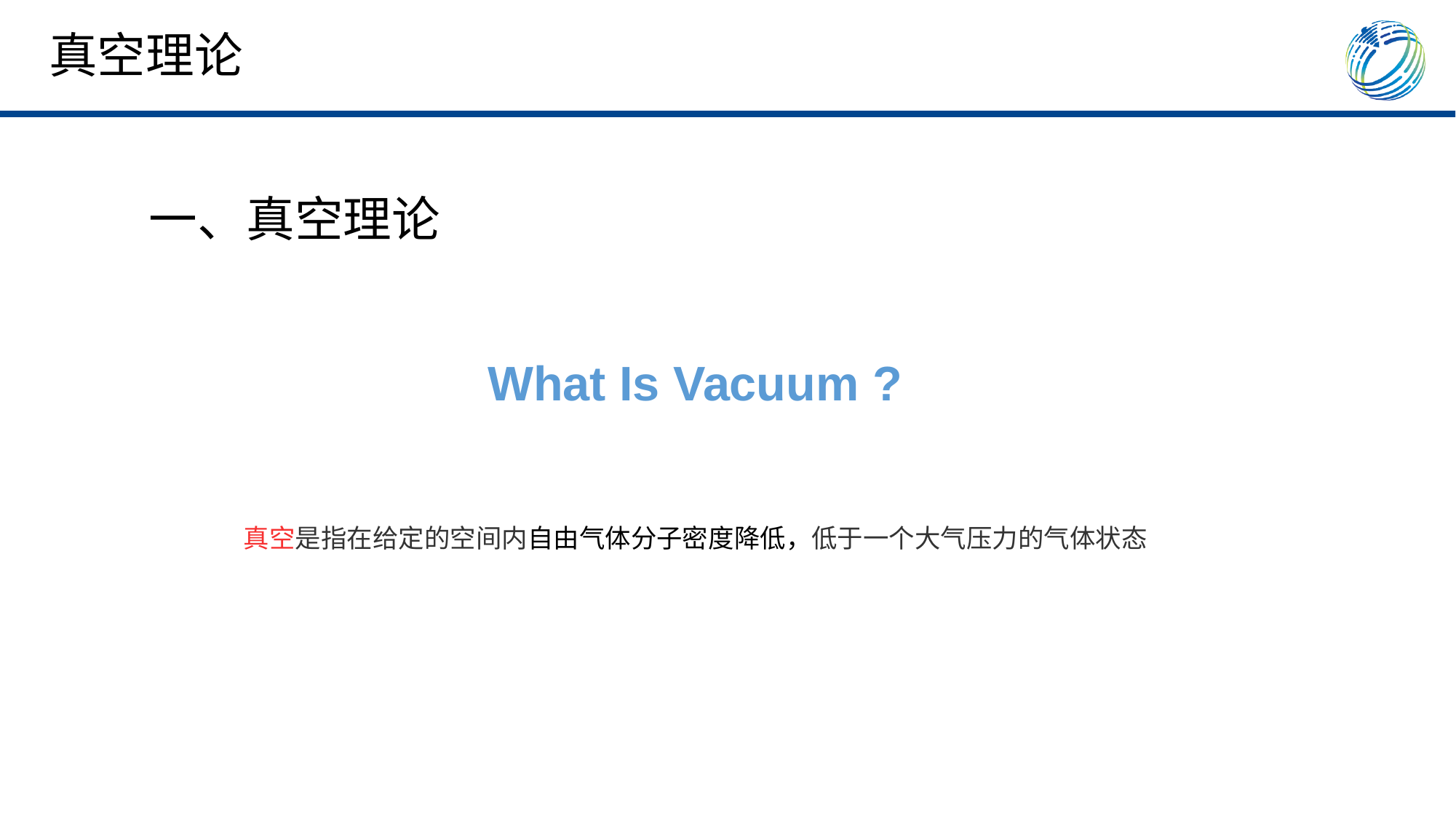

真空理论
一、真空理论
What Is Vacuum ?
真空是指在给定的空间内自由气体分子密度降低，低于一个大气压力的气体状态